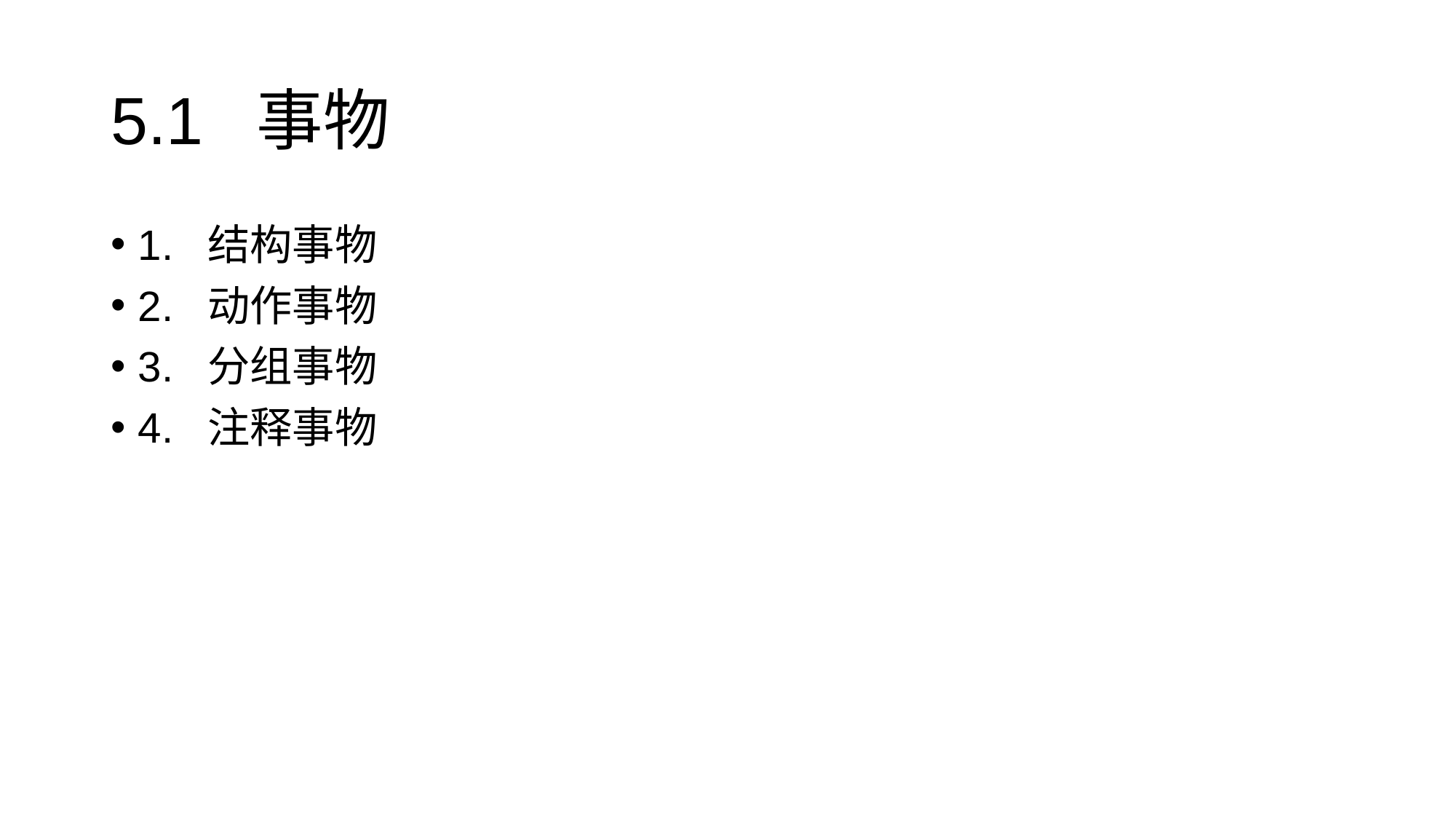

# 5.1  事物
1.  结构事物
2.  动作事物
3.  分组事物
4.  注释事物